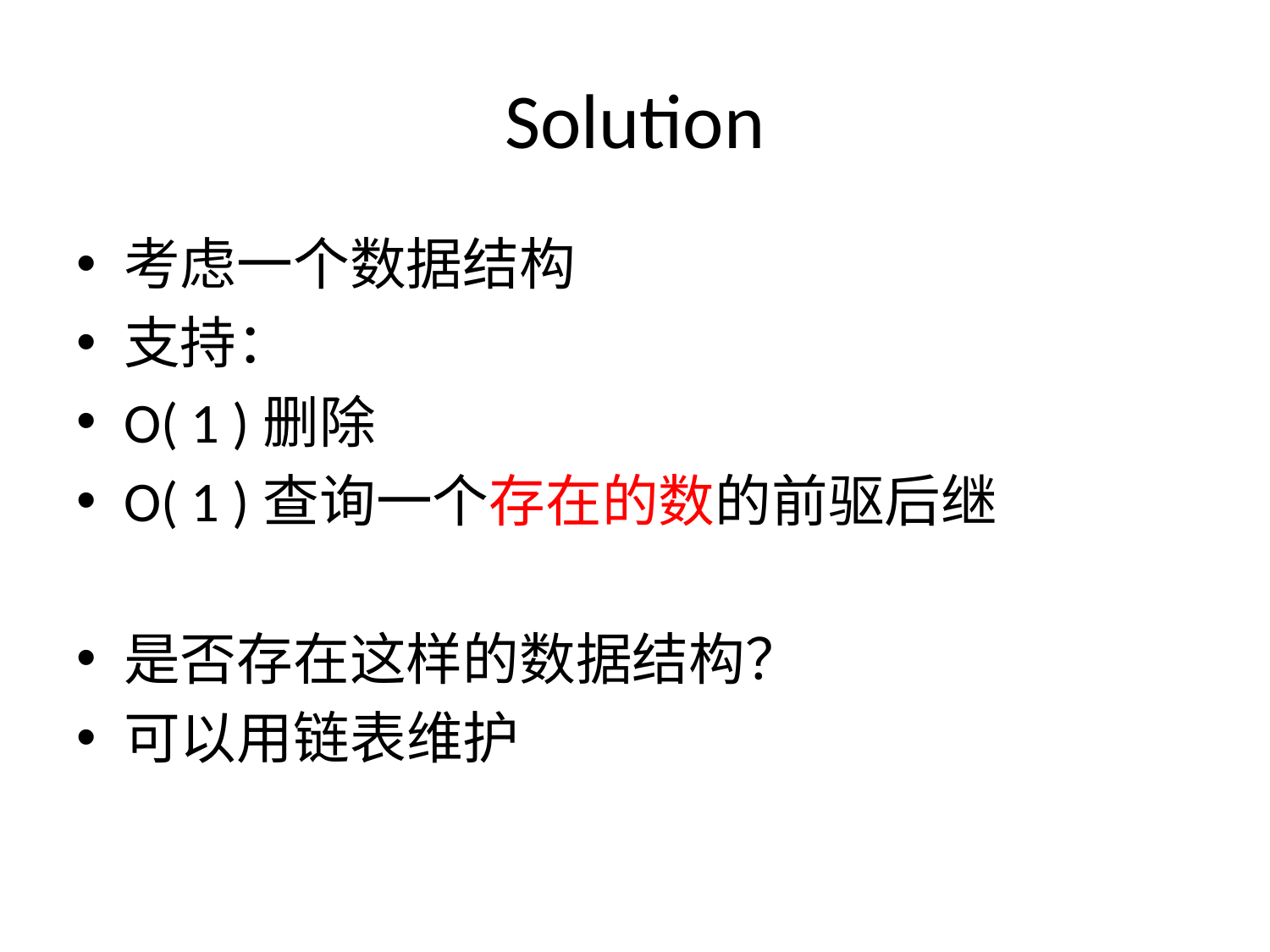

# Solution
考虑一个数据结构
支持：
O( 1 )删除
O( 1 )查询一个存在的数的前驱后继

是否存在这样的数据结构？
可以用链表维护